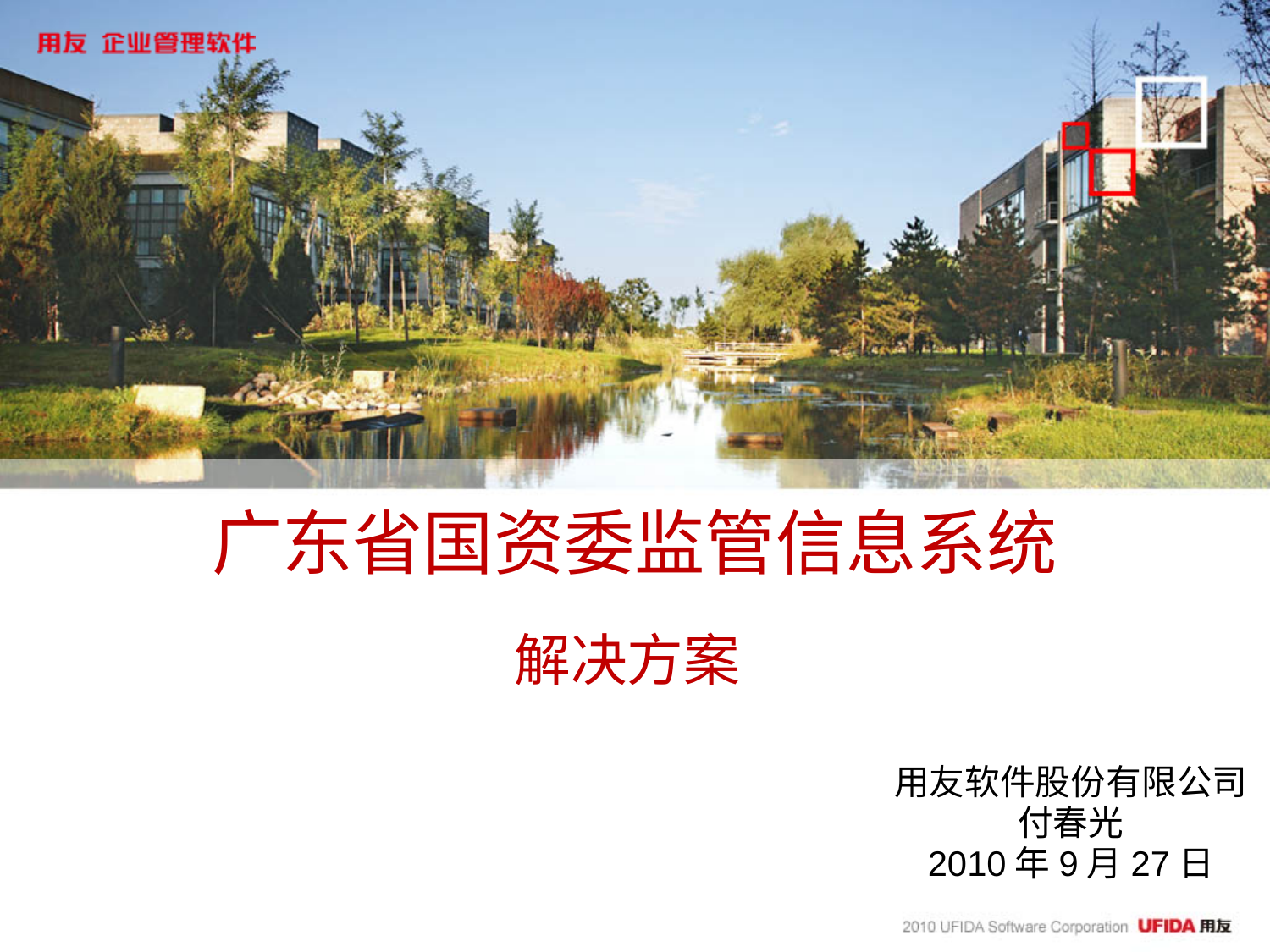

# 广东省国资委监管信息系统
解决方案
用友软件股份有限公司
付春光
2010年9月27日